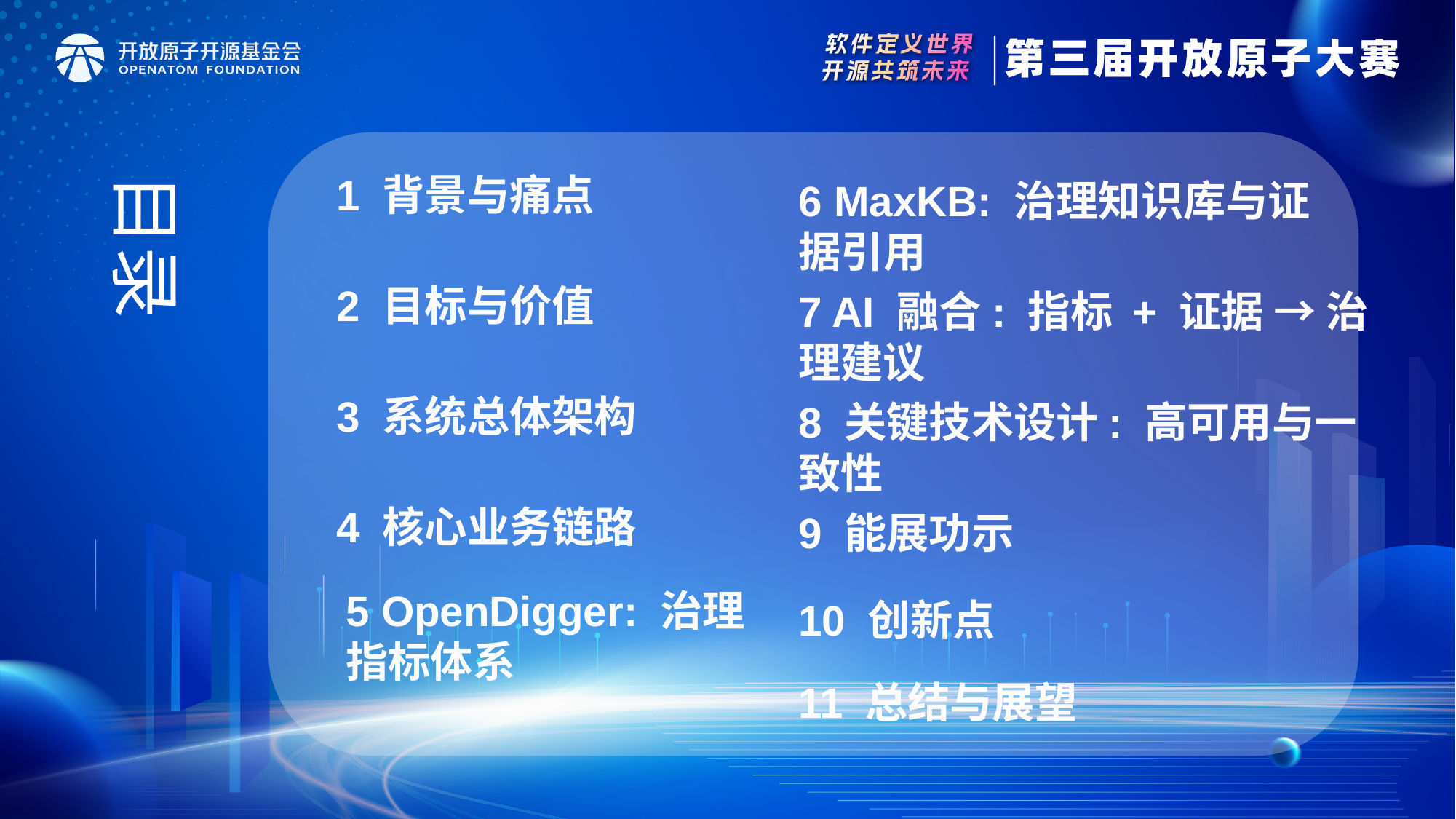

目录
1 背景与痛点

6 MaxKB: 治理知识库与证据引用

2 目标与价值

7 AI 融合: 指标 + 证据 → 治理建议
3 系统总体架构
8 关键技术设计: 高可用与一致性

4 核心业务链路
9 能展功示
5 OpenDigger: 治理指标体系

10 创新点
11 总结与展望